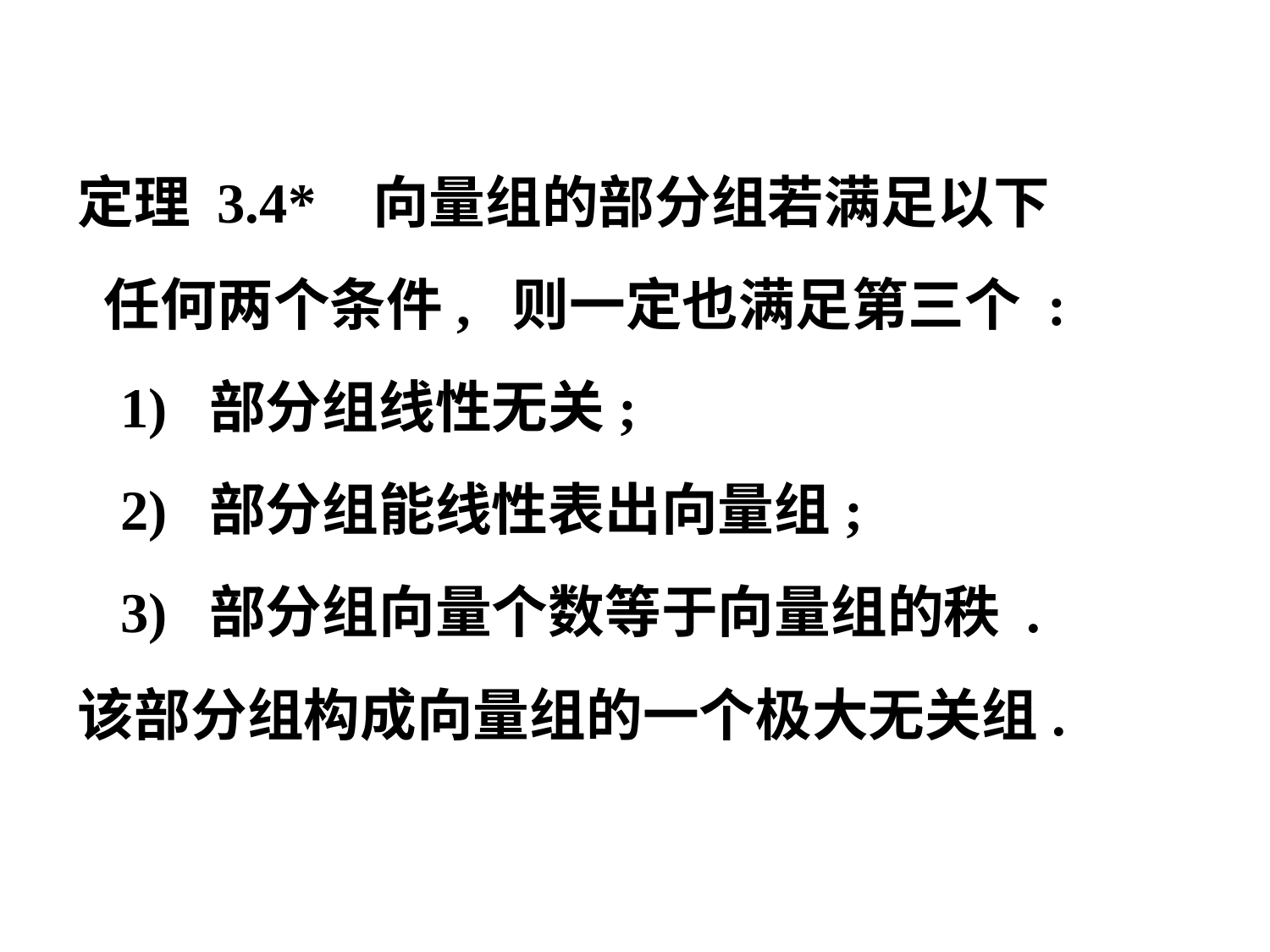

定理 3.4*   向量组的部分组若满足以下
 任何两个条件,  则一定也满足第三个 :
   1)  部分组线性无关;
   2)  部分组能线性表出向量组;
   3)  部分组向量个数等于向量组的秩 .
该部分组构成向量组的一个极大无关组.